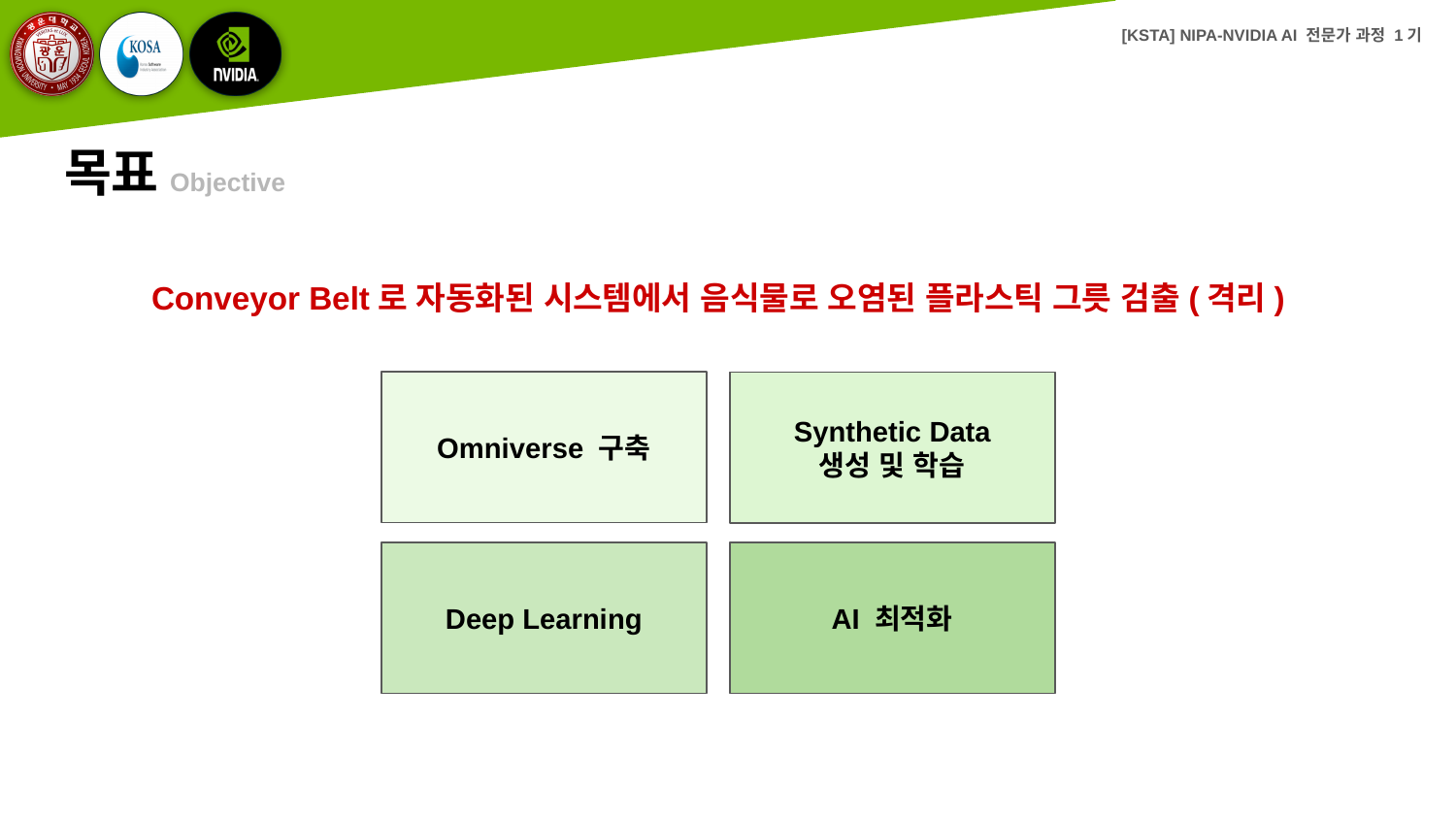

# 목표Objective
그릇 형태 분류
오염 여부 검출
Synthetic Data 학습
Conveyor Belt로 자동화된 시스템에서 음식물로 오염된 플라스틱 그릇 검출(격리)
Omniverse 구축
Synthetic Data
생성 및 학습
Deep Learning
AI 최적화
성능 검증
Isaac-sim 시뮬레이션 연동